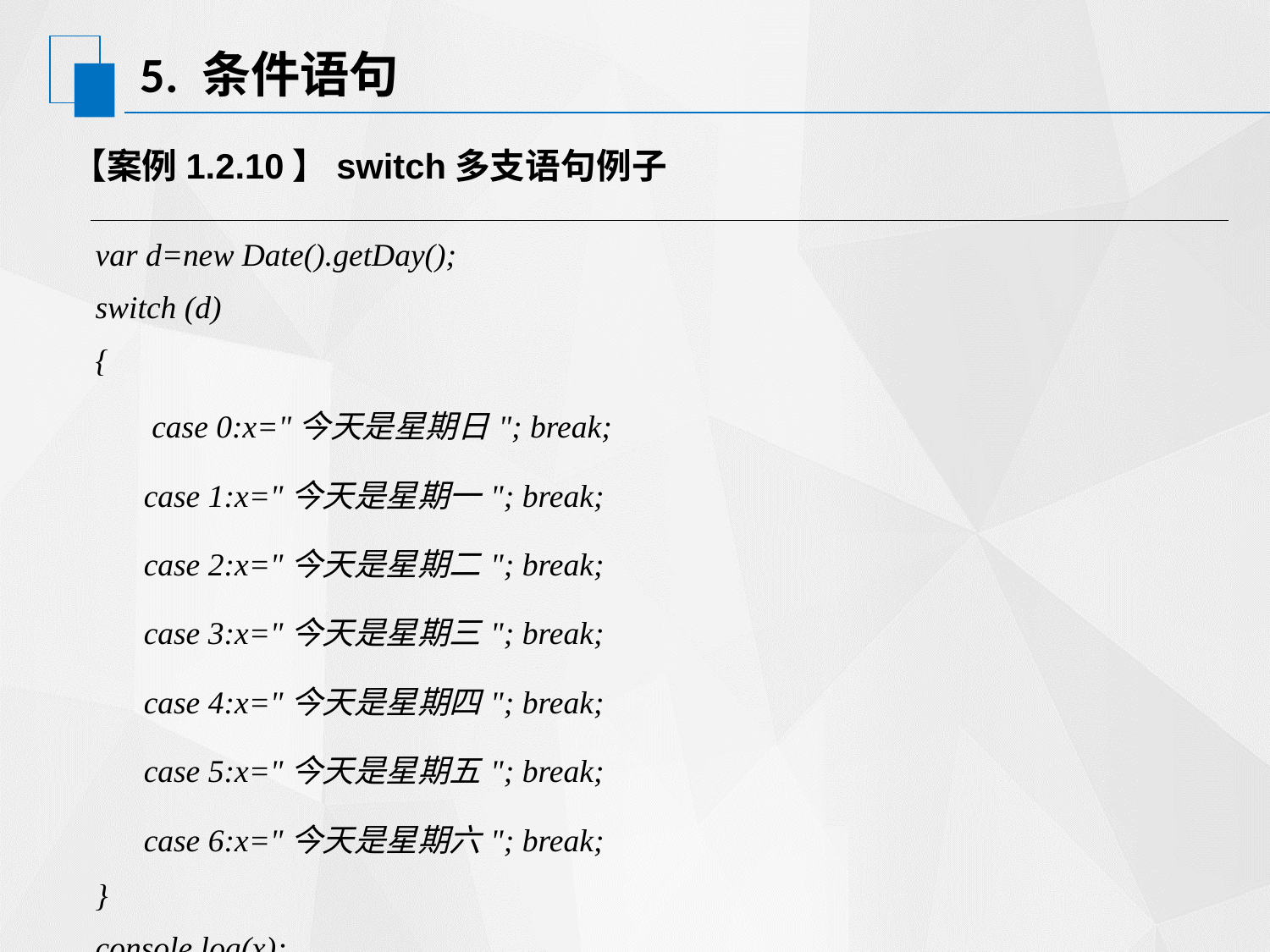

# 5. 条件语句
【案例1.2.10】switch多支语句例子
| var d=new Date().getDay(); switch (d) { case 0:x="今天是星期日"; break; case 1:x="今天是星期一"; break; case 2:x="今天是星期二"; break; case 3:x="今天是星期三"; break; case 4:x="今天是星期四"; break; case 5:x="今天是星期五"; break; case 6:x="今天是星期六"; break; } console.log(x); |
| --- |